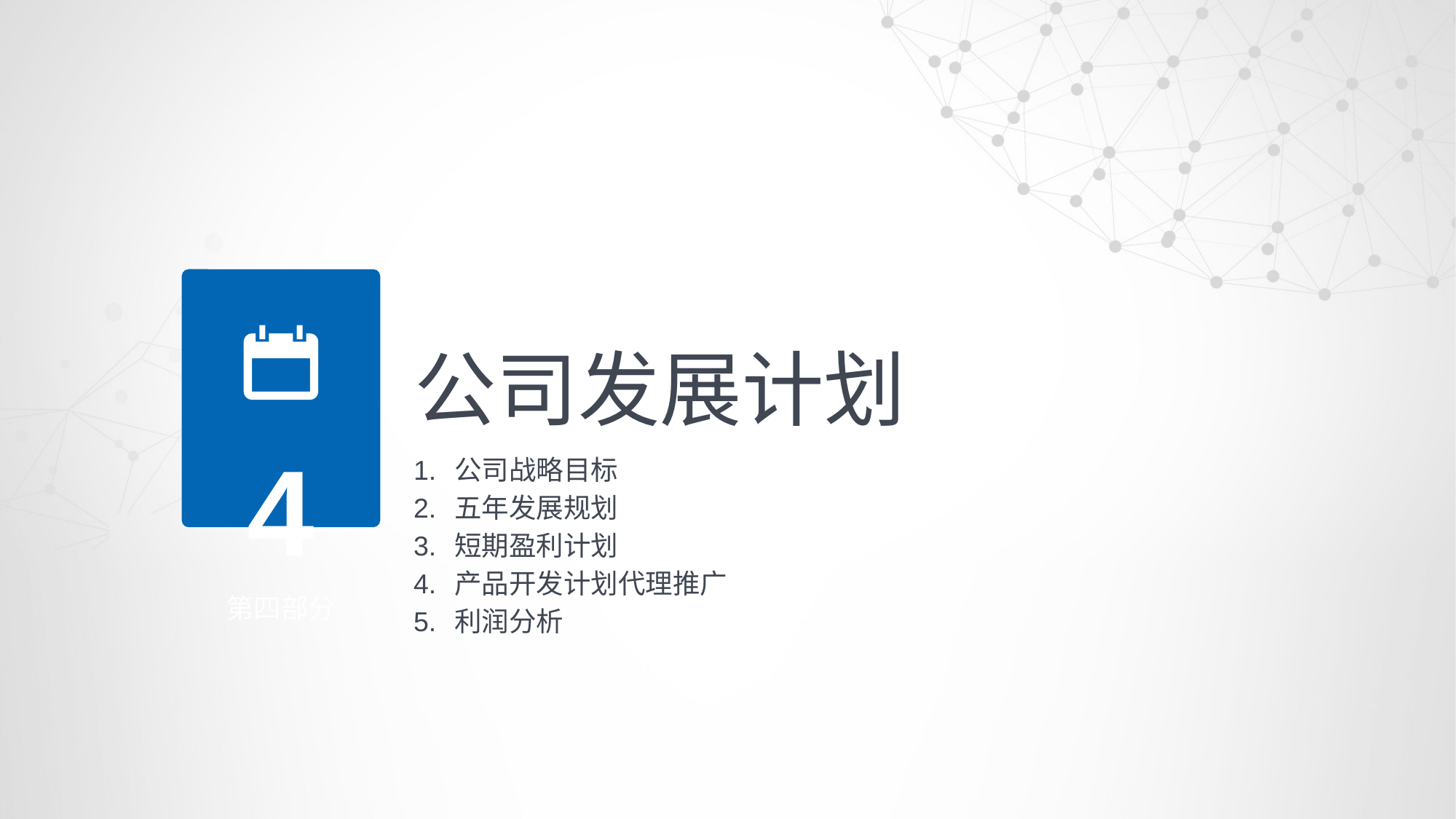

公司发展计划
4
公司战略目标
五年发展规划
短期盈利计划
产品开发计划代理推广
利润分析
第四部分